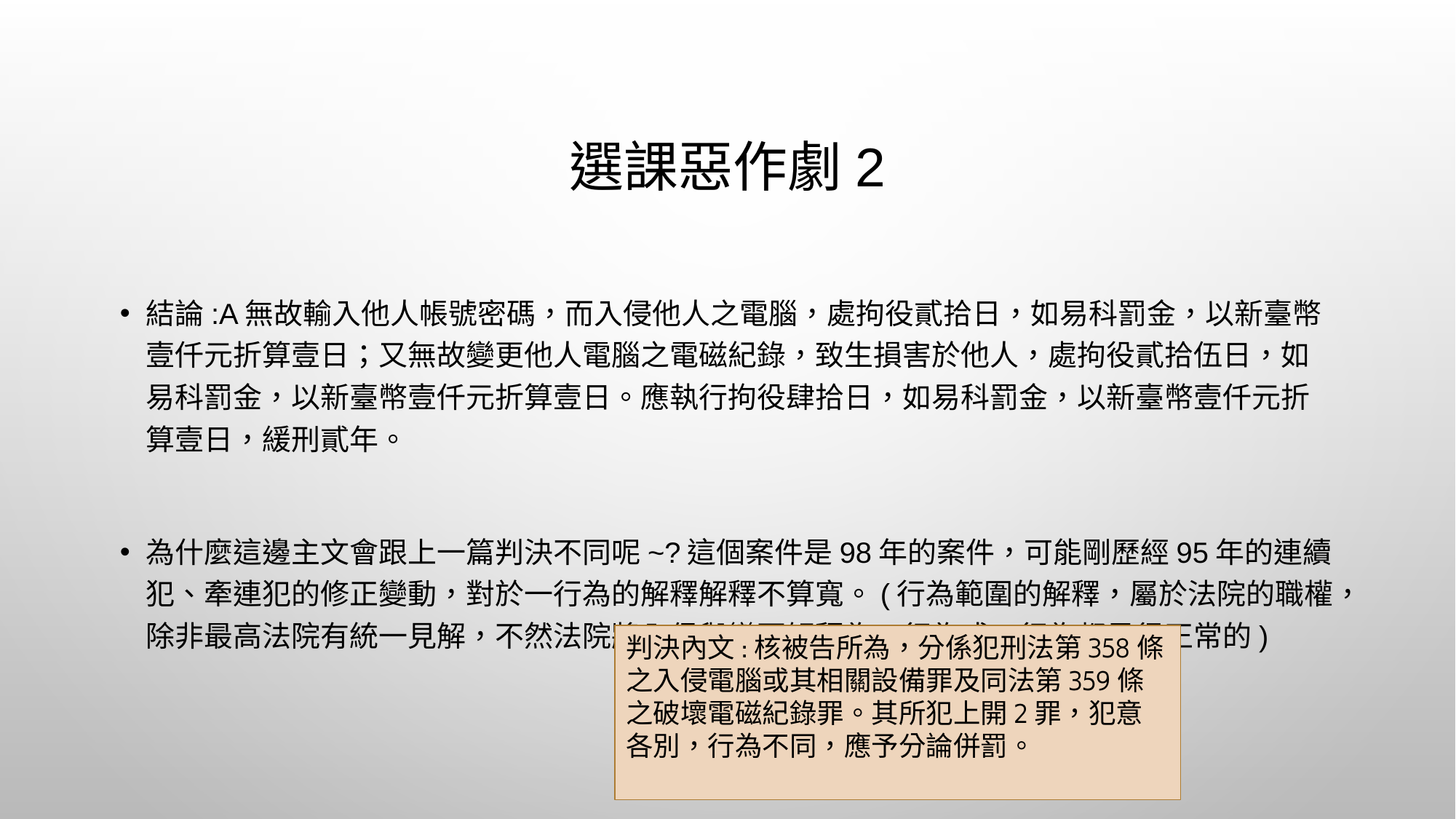

# 選課惡作劇2
結論:A無故輸入他人帳號密碼，而入侵他人之電腦，處拘役貳拾日，如易科罰金，以新臺幣壹仟元折算壹日；又無故變更他人電腦之電磁紀錄，致生損害於他人，處拘役貳拾伍日，如易科罰金，以新臺幣壹仟元折算壹日。應執行拘役肆拾日，如易科罰金，以新臺幣壹仟元折算壹日，緩刑貳年。

為什麼這邊主文會跟上一篇判決不同呢~?這個案件是98年的案件，可能剛歷經95年的連續犯、牽連犯的修正變動，對於一行為的解釋解釋不算寬。(行為範圍的解釋，屬於法院的職權，除非最高法院有統一見解，不然法院將入侵與變更解釋為一行為或二行為都是很正常的)
判決內文:核被告所為，分係犯刑法第358條之入侵電腦或其相關設備罪及同法第359條之破壞電磁紀錄罪。其所犯上開2罪，犯意各別，行為不同，應予分論併罰。